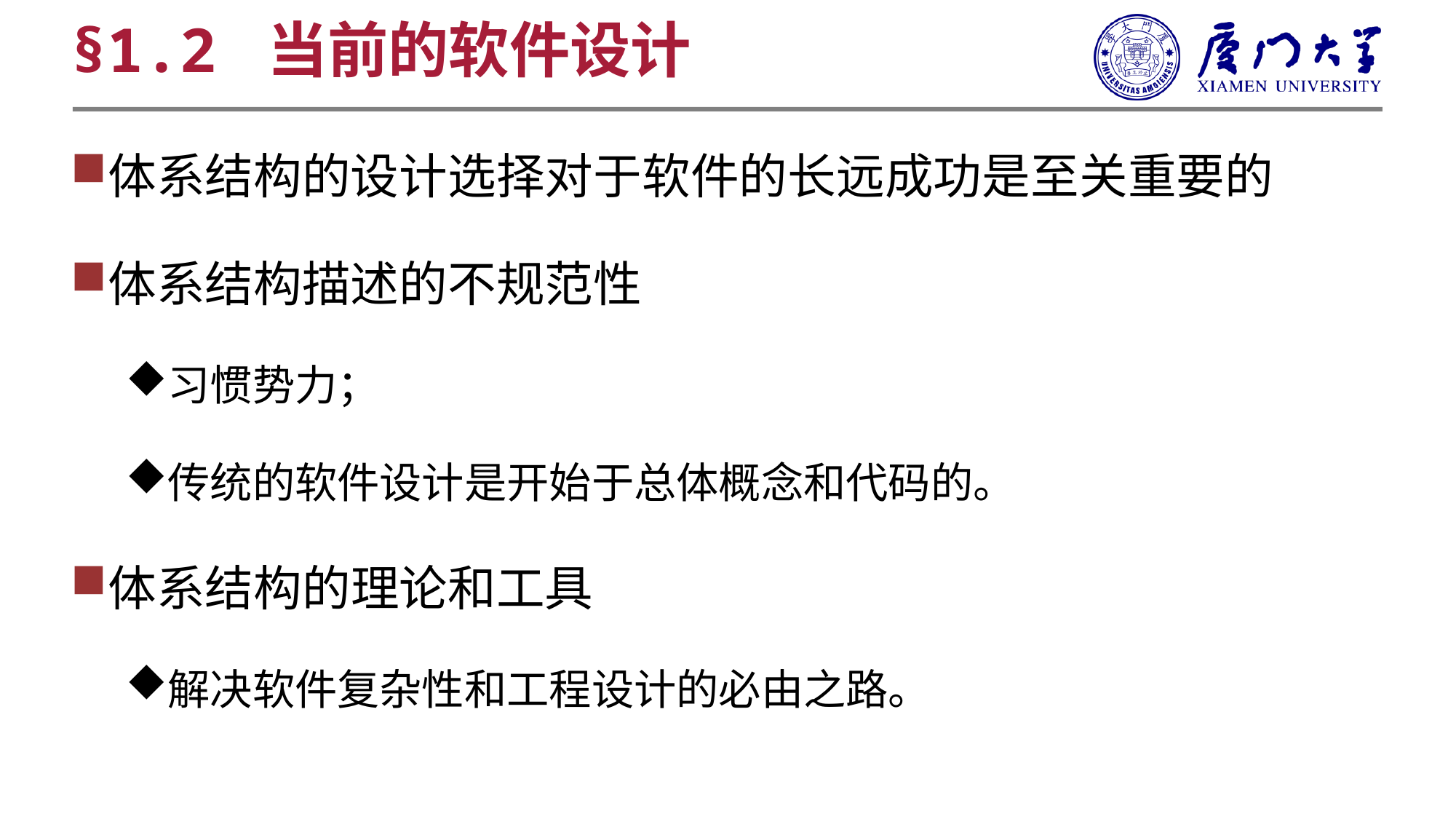

§1.2 当前的软件设计
体系结构的设计选择对于软件的长远成功是至关重要的
体系结构描述的不规范性
习惯势力；
传统的软件设计是开始于总体概念和代码的。
体系结构的理论和工具
解决软件复杂性和工程设计的必由之路。